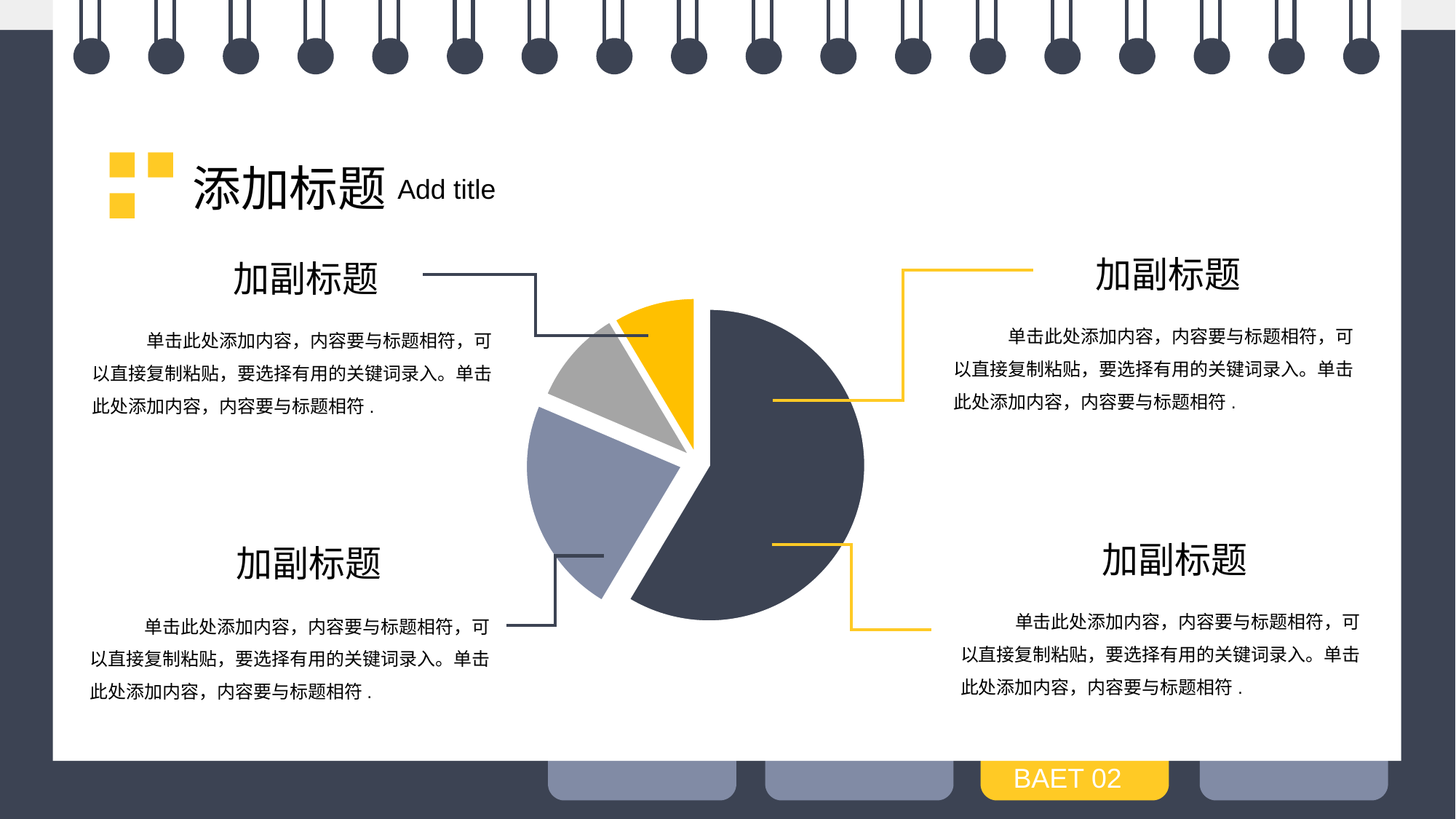

添加标题
Add title
加副标题
加副标题

### Chart

| Category | 销售额 |
|---|---|
| 第一季度 | 8.2 |
| 第二季度 | 3.2 |
| 第三季度 | 1.4 |
| 第四季度 | 1.2 |
单击此处添加内容，内容要与标题相符，可以直接复制粘贴，要选择有用的关键词录入。单击此处添加内容，内容要与标题相符.
单击此处添加内容，内容要与标题相符，可以直接复制粘贴，要选择有用的关键词录入。单击此处添加内容，内容要与标题相符.
加副标题
加副标题
单击此处添加内容，内容要与标题相符，可以直接复制粘贴，要选择有用的关键词录入。单击此处添加内容，内容要与标题相符.
单击此处添加内容，内容要与标题相符，可以直接复制粘贴，要选择有用的关键词录入。单击此处添加内容，内容要与标题相符.

BAET 02